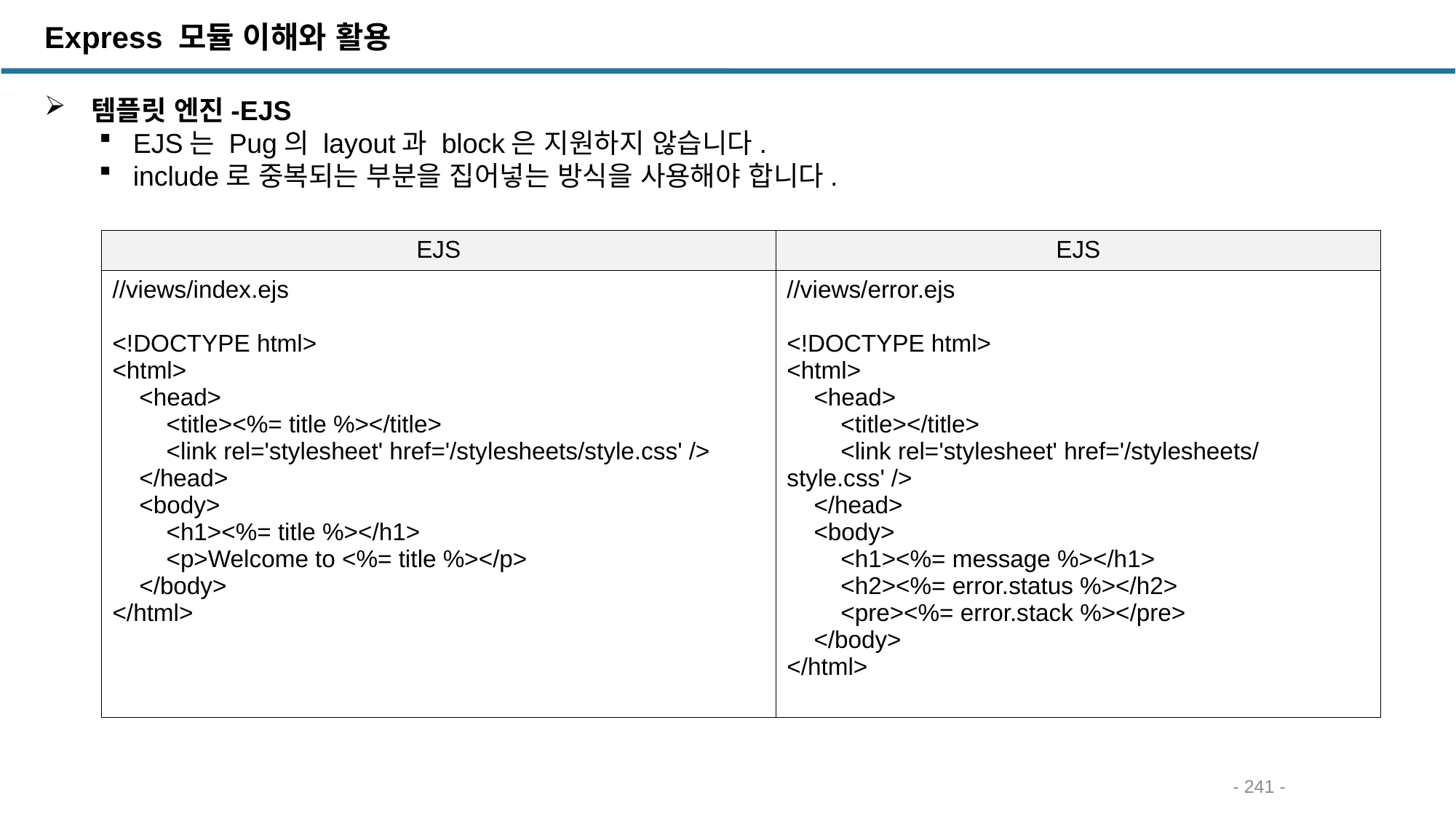

Express 모듈 이해와 활용
 템플릿 엔진-EJS
EJS는 Pug의 layout과 block은 지원하지 않습니다.
include로 중복되는 부분을 집어넣는 방식을 사용해야 합니다.
| EJS | EJS |
| --- | --- |
| //views/index.ejs <!DOCTYPE html> <html> <head> <title><%= title %></title> <link rel='stylesheet' href='/stylesheets/style.css' /> </head> <body> <h1><%= title %></h1> <p>Welcome to <%= title %></p> </body> </html> | //views/error.ejs <!DOCTYPE html> <html> <head> <title></title> <link rel='stylesheet' href='/stylesheets/style.css' /> </head> <body> <h1><%= message %></h1> <h2><%= error.status %></h2> <pre><%= error.stack %></pre> </body> </html> |
- 241 -